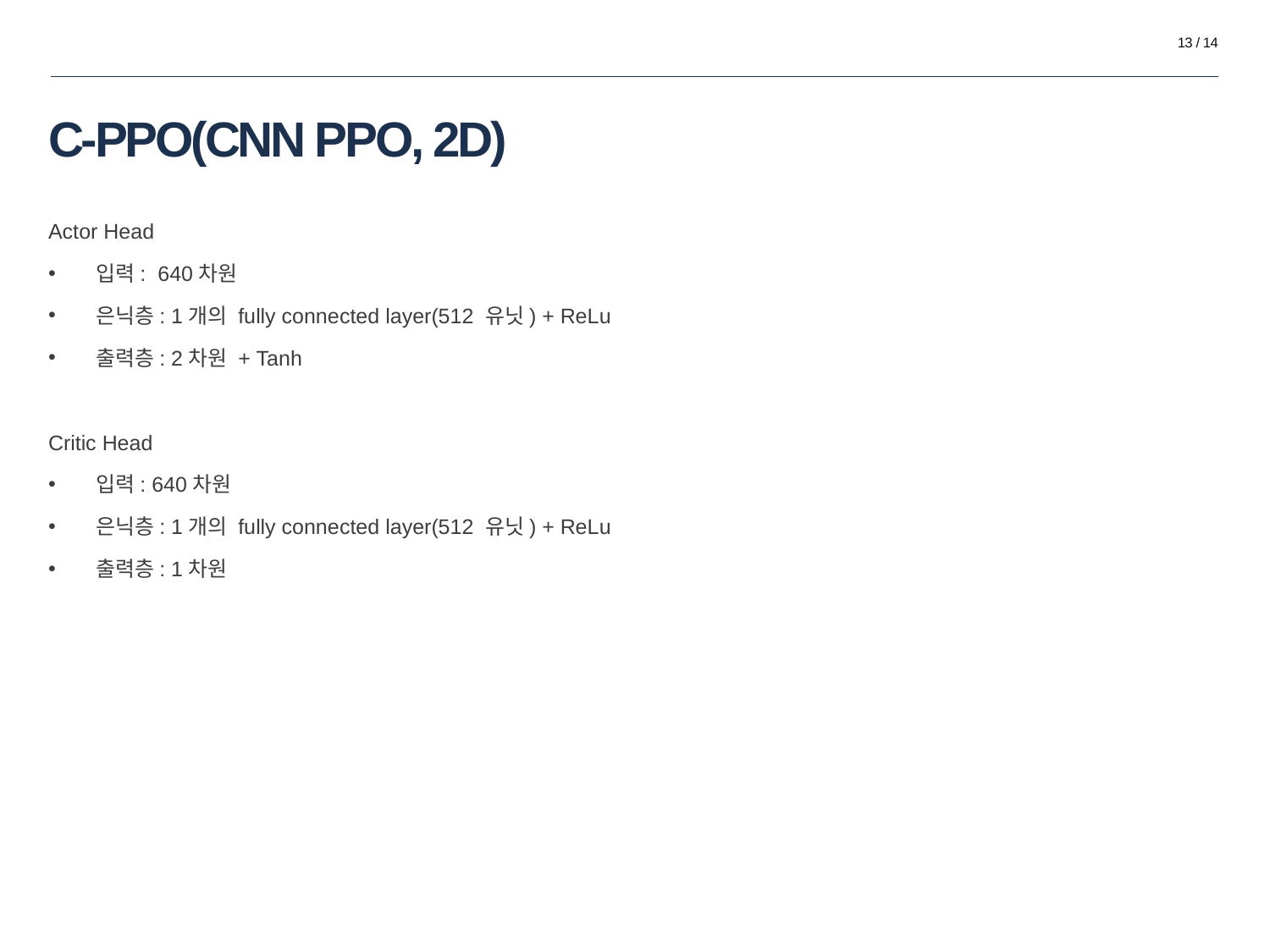

13 / 14
# C-PPO(CNN PPO, 2D)
Actor Head
입력:  640차원
은닉층: 1개의 fully connected layer(512 유닛) + ReLu
출력층: 2차원 + Tanh

Critic Head
입력: 640차원
은닉층: 1개의 fully connected layer(512 유닛) + ReLu
출력층: 1차원